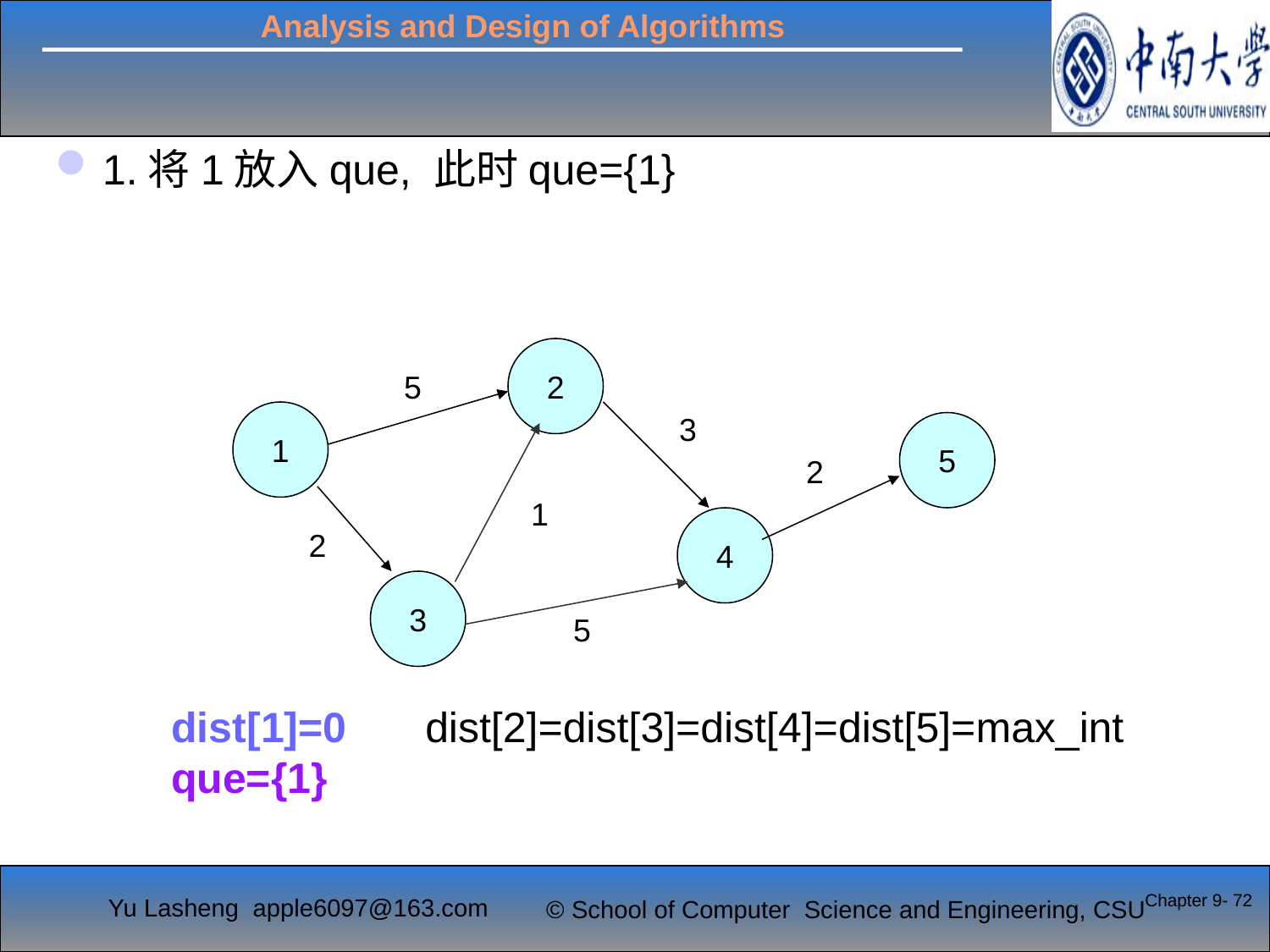

1.将1放入que, 此时que={1}
2
5

1

3
5

2

1
4
2
3

5
dist[1]=0  	dist[2]=dist[3]=dist[4]=dist[5]=max_int
que={1}

Chapter 9- 72